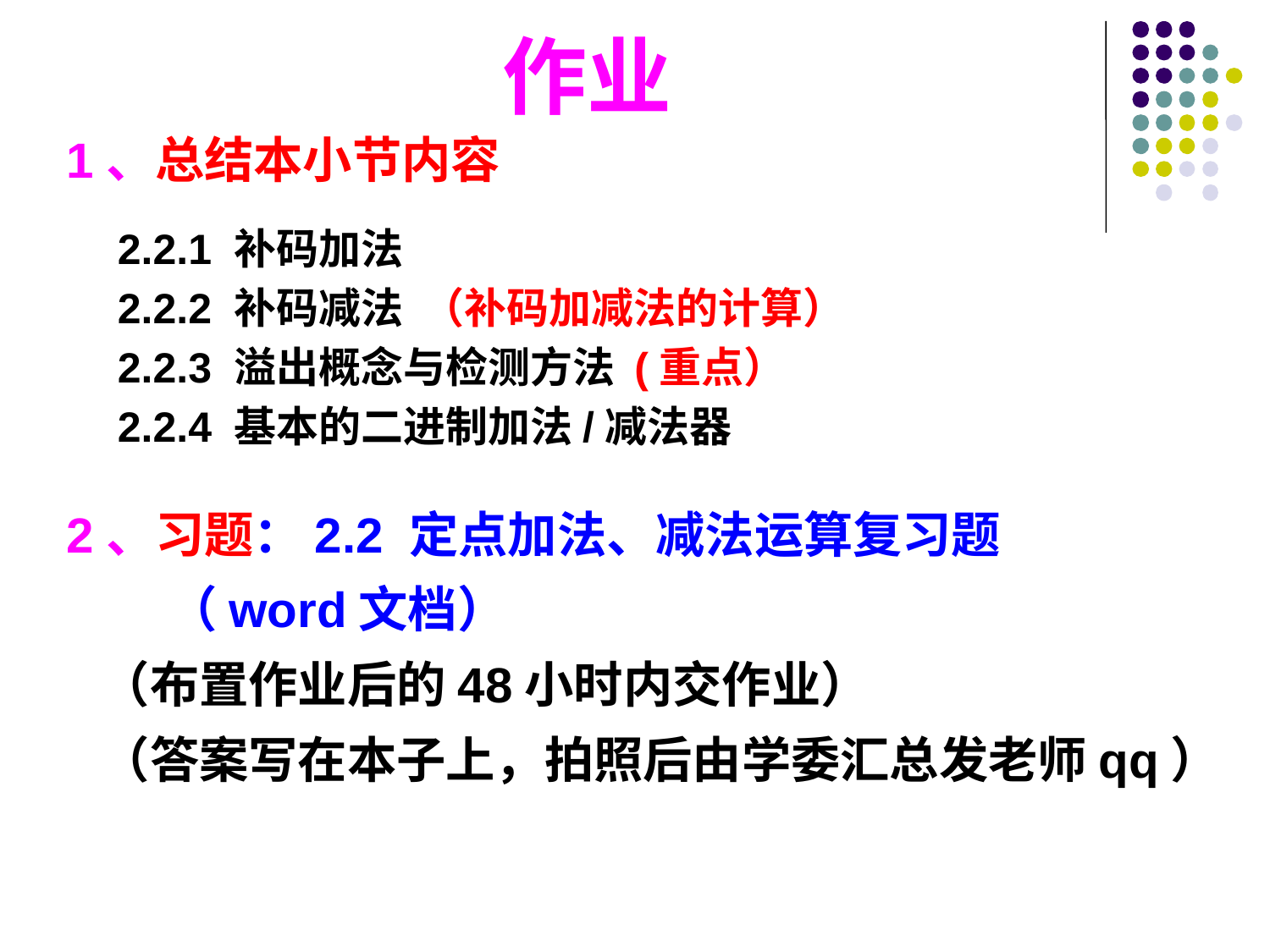

# 作业
1、总结本小节内容

2、习题：2.2 定点加法、减法运算复习题
        （word文档）
  （布置作业后的48小时内交作业）
  （答案写在本子上，拍照后由学委汇总发老师qq）
2.2.1 补码加法
2.2.2 补码减法  （补码加减法的计算）
2.2.3 溢出概念与检测方法 (重点）
2.2.4 基本的二进制加法/减法器